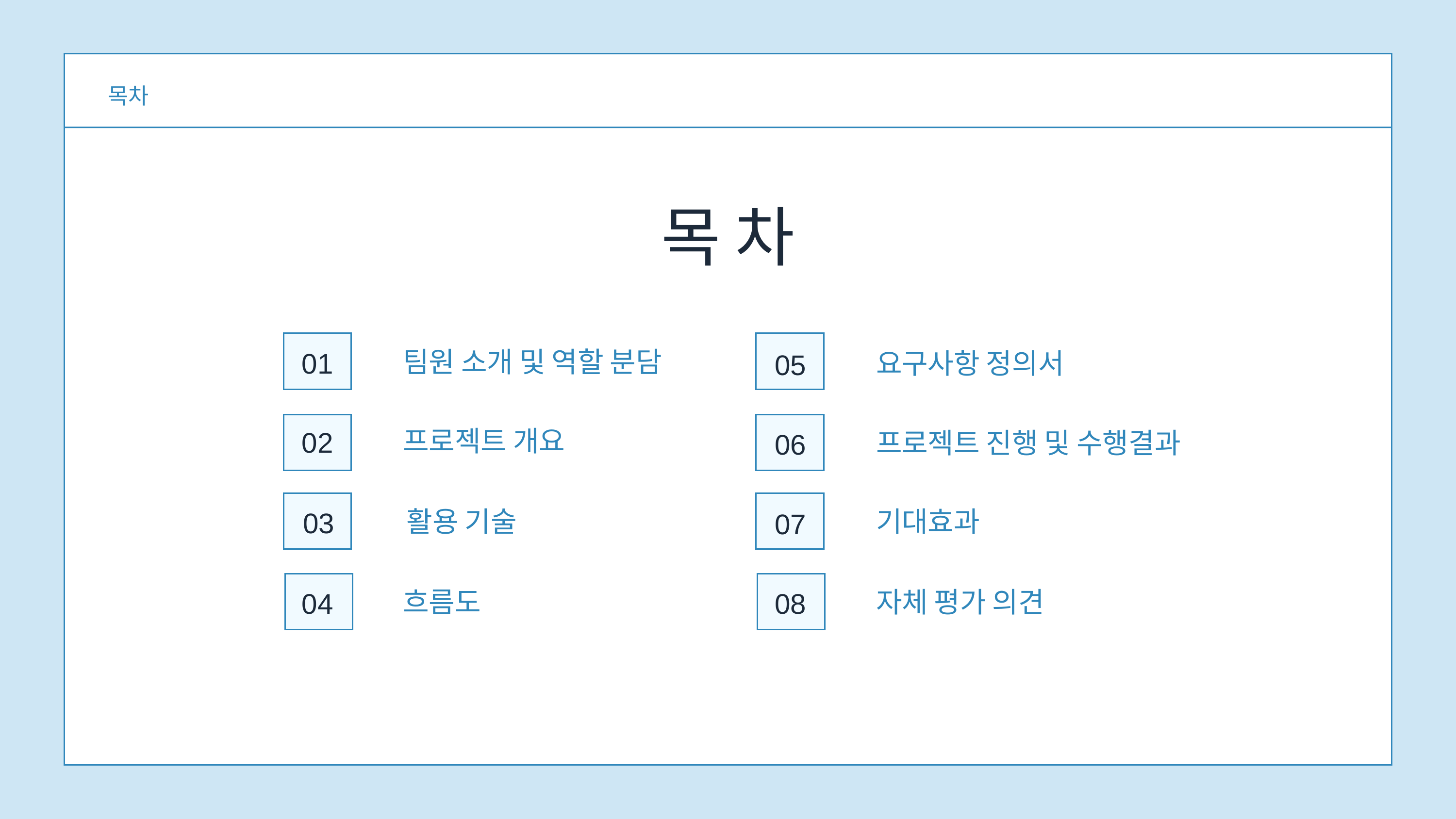

목차

목 차

팀원 소개 및 역할 분담
01
요구사항 정의서
05

프로젝트 개요
02
프로젝트 진행 및 수행결과
06

활용 기술
기대효과
03
07

흐름도
자체 평가 의견
04
08